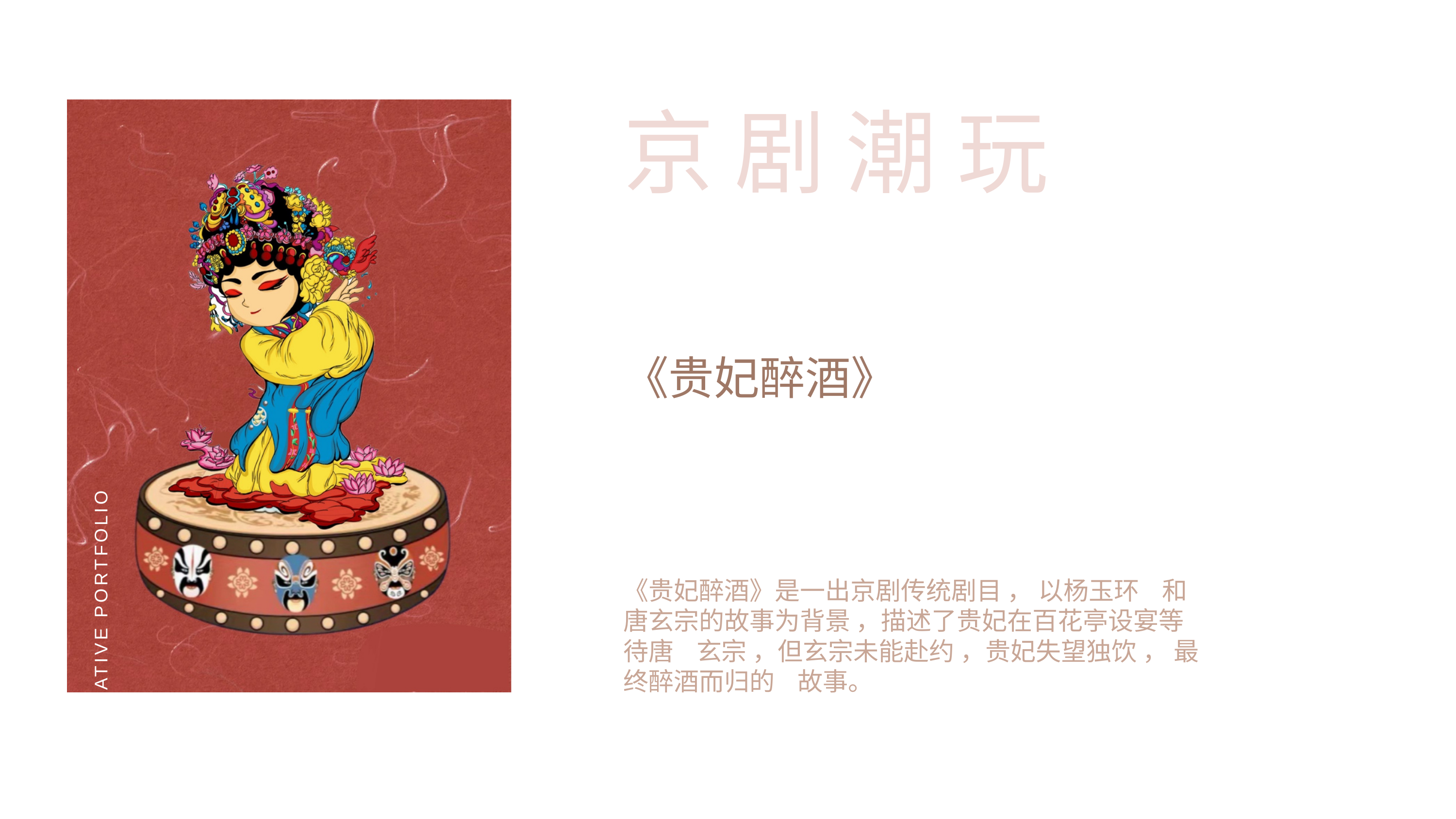

京 剧 潮 玩
《贵妃醉酒》

CREATIVE PORTFOLIO
《贵妃醉酒》是一出京剧传统剧目 ， 以杨玉环    和唐玄宗的故事为背景 ，描述了贵妃在百花亭设宴等待唐    玄宗 ，但玄宗未能赴约 ，贵妃失望独饮 ， 最终醉酒而归的    故事。